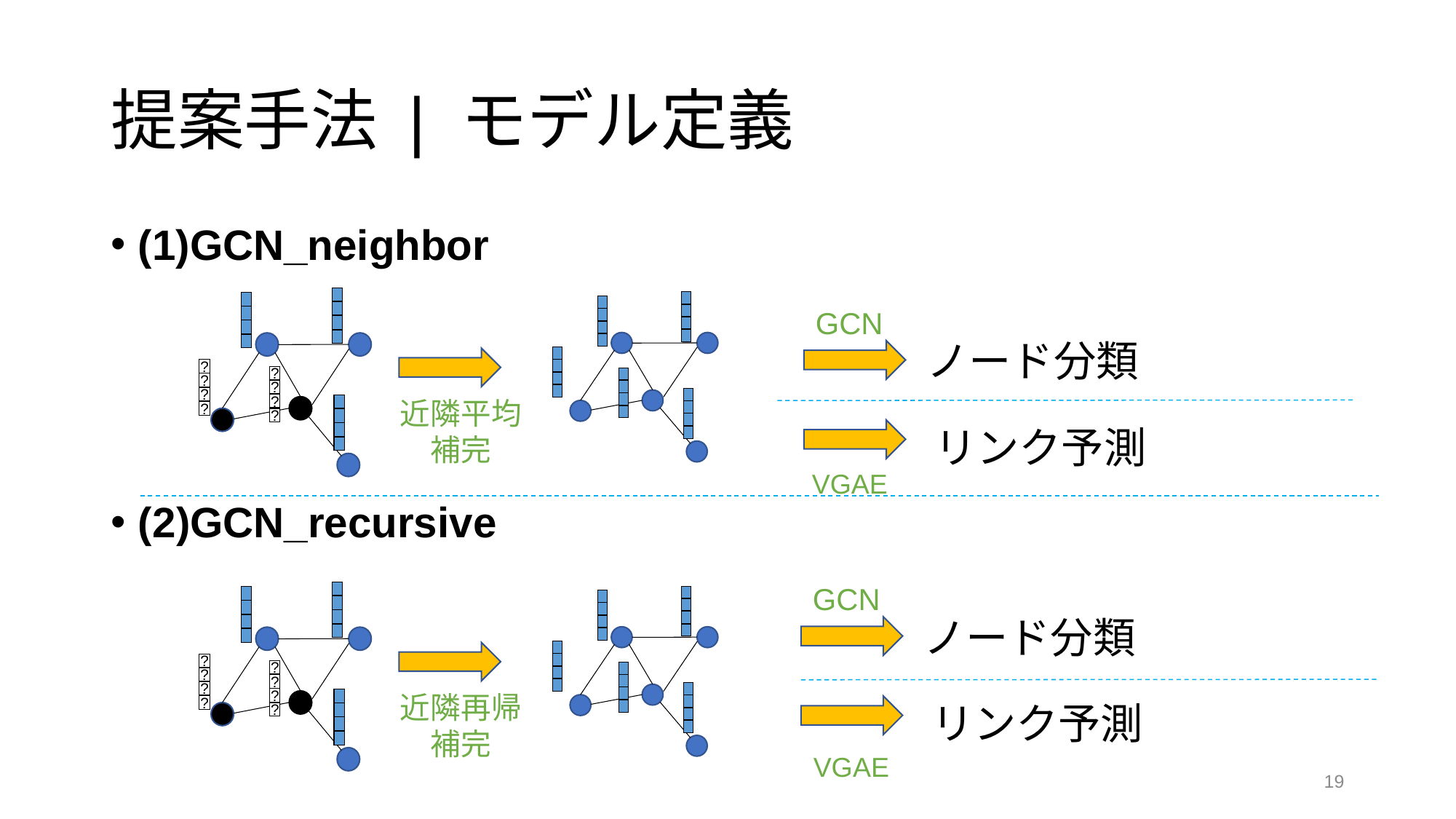

# 提案手法 | モデル定義
(1)GCN_neighbor

?
?
?
?
?
?
?
?

GCN
ノード分類

近隣平均
補完
リンク予測

VGAE
(2)GCN_recursive

GCN

?
?
?
?
?
?
?
?

ノード分類

近隣再帰
補完
リンク予測

VGAE
19